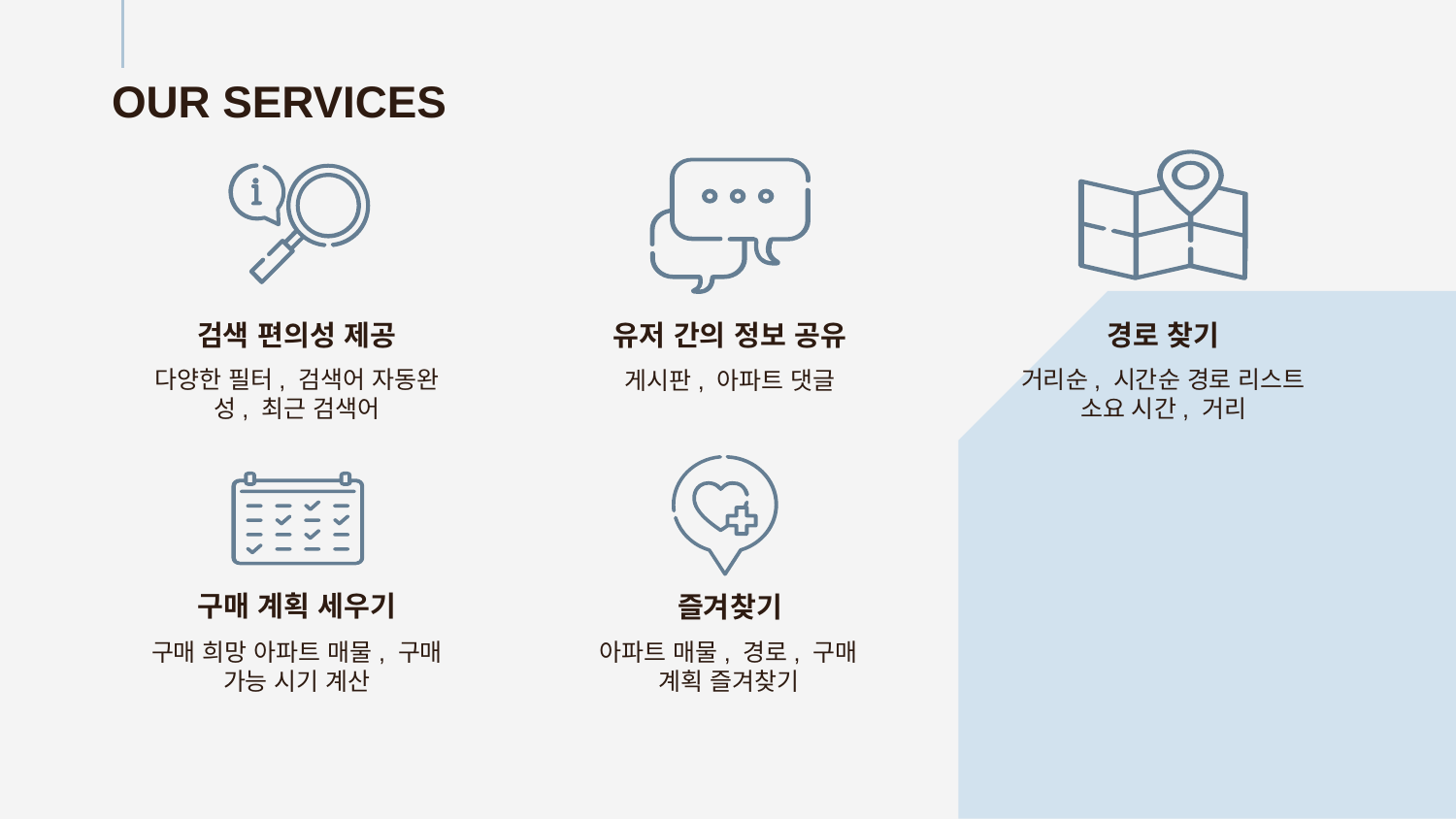

OUR SERVICES

# 검색 편의성 제공
경로 찾기
유저 간의 정보 공유
다양한 필터, 검색어 자동완성, 최근 검색어
거리순, 시간순 경로 리스트
소요 시간, 거리
게시판, 아파트 댓글

구매 계획 세우기
즐겨찾기
구매 희망 아파트 매물, 구매 가능 시기 계산
아파트 매물, 경로, 구매 계획 즐겨찾기